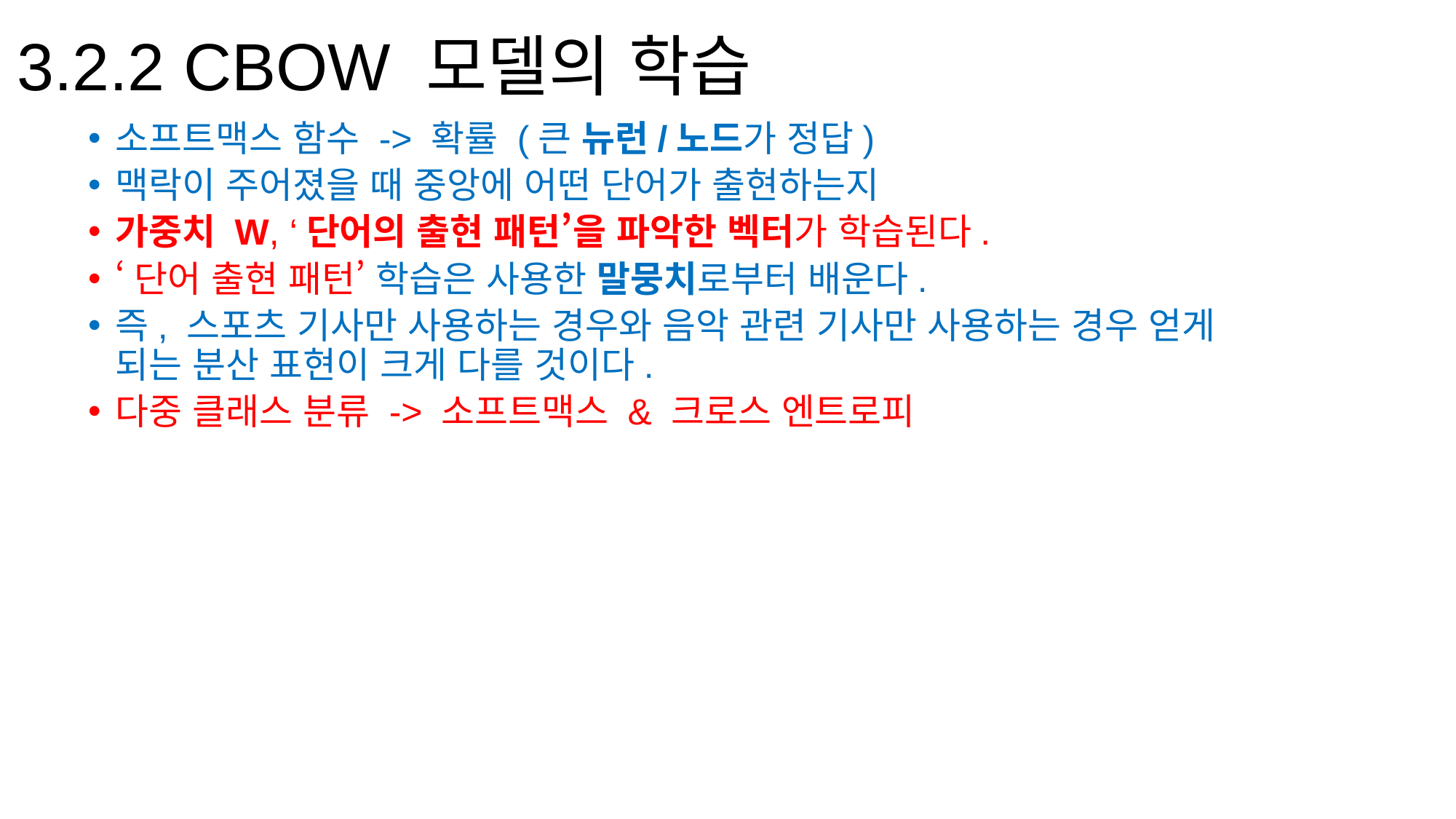

# 3.2.2 CBOW 모델의 학습
소프트맥스 함수 -> 확률 (큰 뉴런/노드가 정답)
맥락이 주어졌을 때 중앙에 어떤 단어가 출현하는지
가중치 W, ‘단어의 출현 패턴’을 파악한 벡터가 학습된다.
‘단어 출현 패턴’ 학습은 사용한 말뭉치로부터 배운다.
즉, 스포츠 기사만 사용하는 경우와 음악 관련 기사만 사용하는 경우 얻게 되는 분산 표현이 크게 다를 것이다.
다중 클래스 분류 -> 소프트맥스 & 크로스 엔트로피